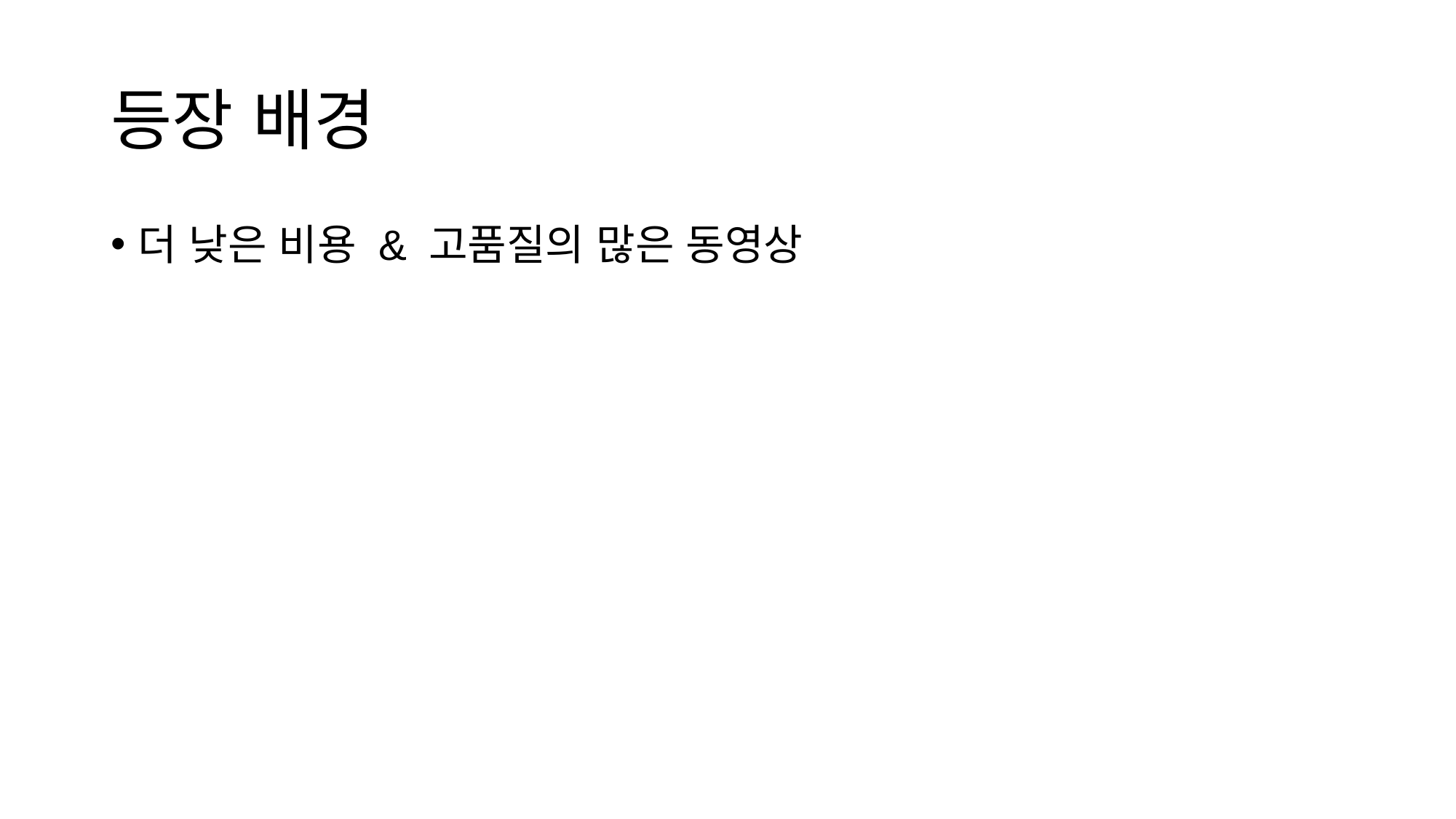

# 등장 배경
더 낮은 비용 & 고품질의 많은 동영상